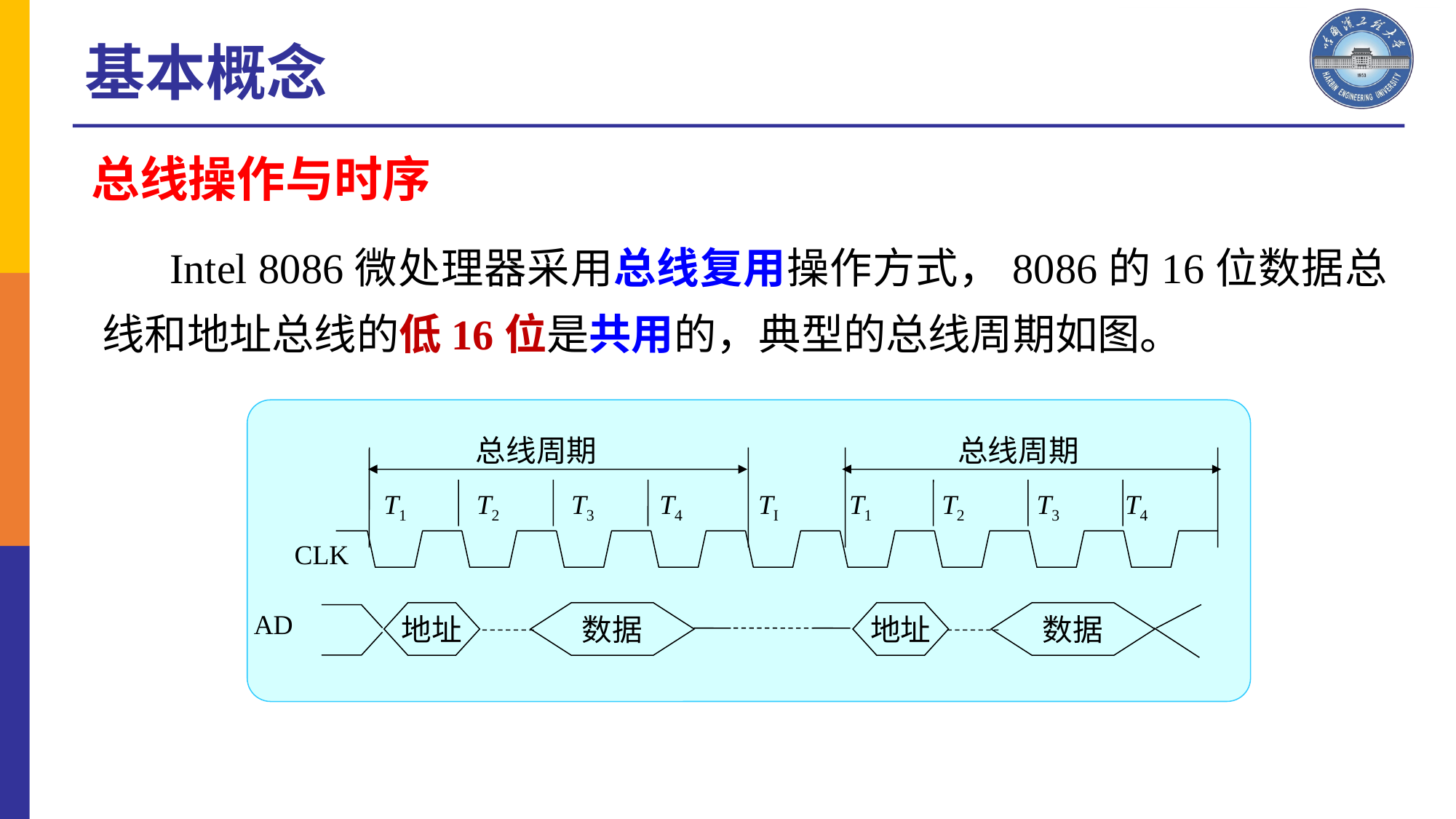

基本概念

总线操作与时序
Intel 8086微处理器采用总线复用操作方式，8086的16位数据总线和地址总线的低16位是共用的，典型的总线周期如图。

总线周期
总线周期

T1
T2
T3
T4
TI
T1
T2
T3
T4

CLK
AD
地址
数据
地址
数据